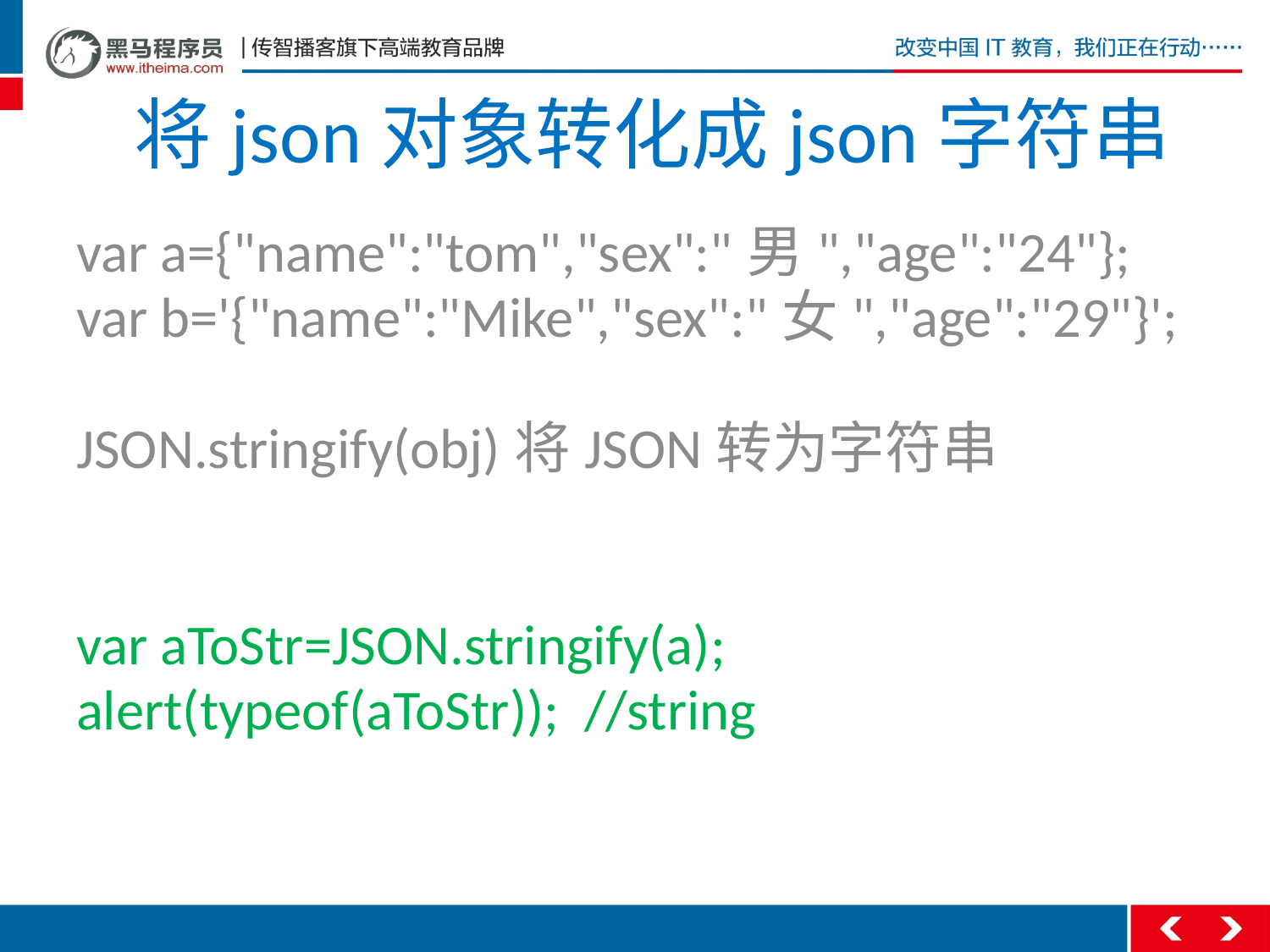

# 将json对象转化成json字符串
var a={"name":"tom","sex":"男","age":"24"};
var b='{"name":"Mike","sex":"女","age":"29"}';

JSON.stringify(obj)将JSON转为字符串

var aToStr=JSON.stringify(a);
alert(typeof(aToStr));  //string